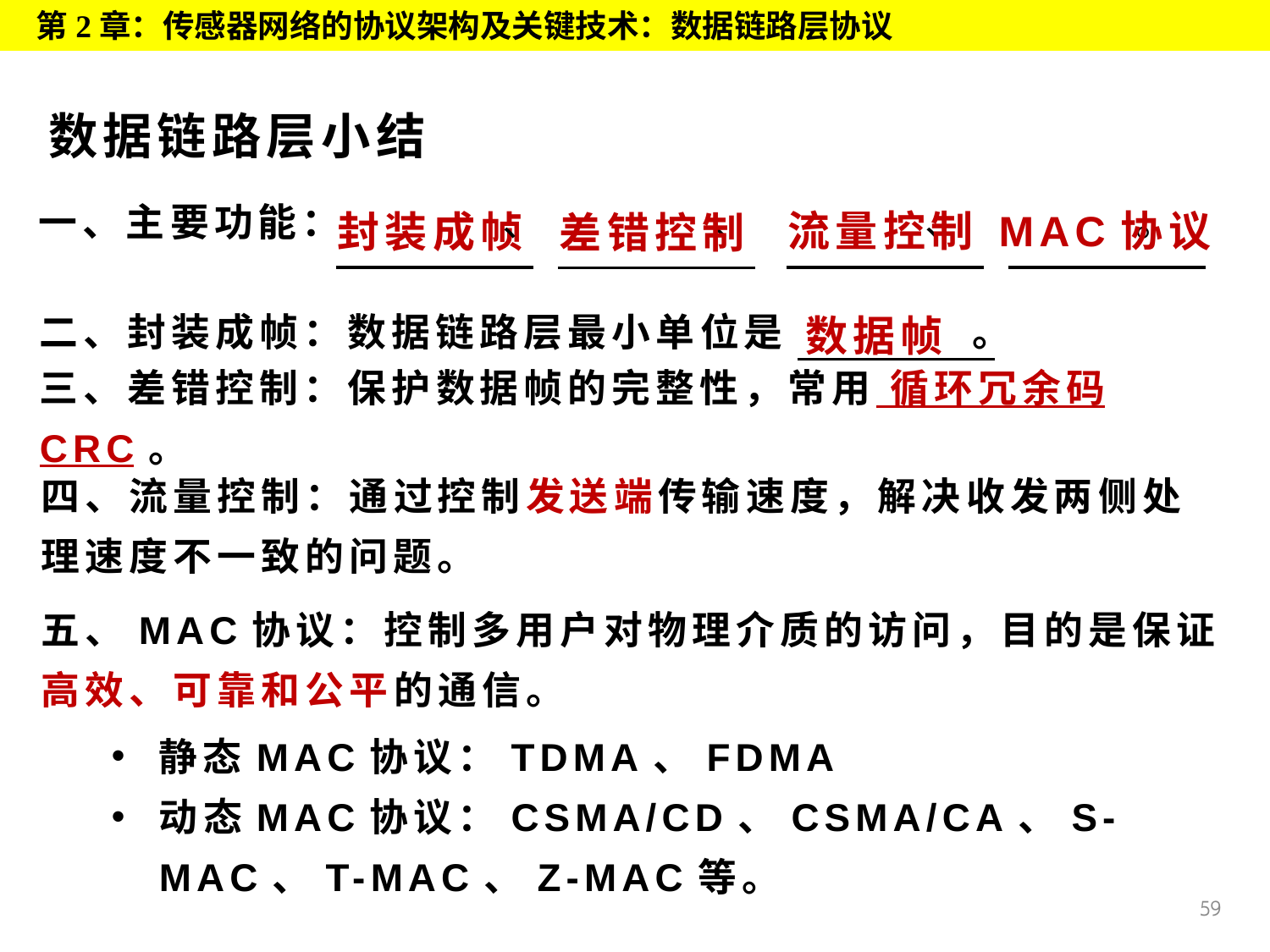

第2章：传感器网络的协议架构及关键技术：数据链路层协议
# 数据链路层小结
流量控制
MAC协议
封装成帧
差错控制
一、主要功能：           、            、            、            。
二、封装成帧：数据链路层最小单位是             。
数据帧
三、差错控制：保护数据帧的完整性，常用 循环冗余码CRC。
四、流量控制：通过控制发送端传输速度，解决收发两侧处理速度不一致的问题。
五、MAC协议：控制多用户对物理介质的访问，目的是保证高效、可靠和公平的通信。
静态MAC协议：TDMA、FDMA
动态MAC协议：CSMA/CD、CSMA/CA、S-MAC、T-MAC、Z-MAC等。
59